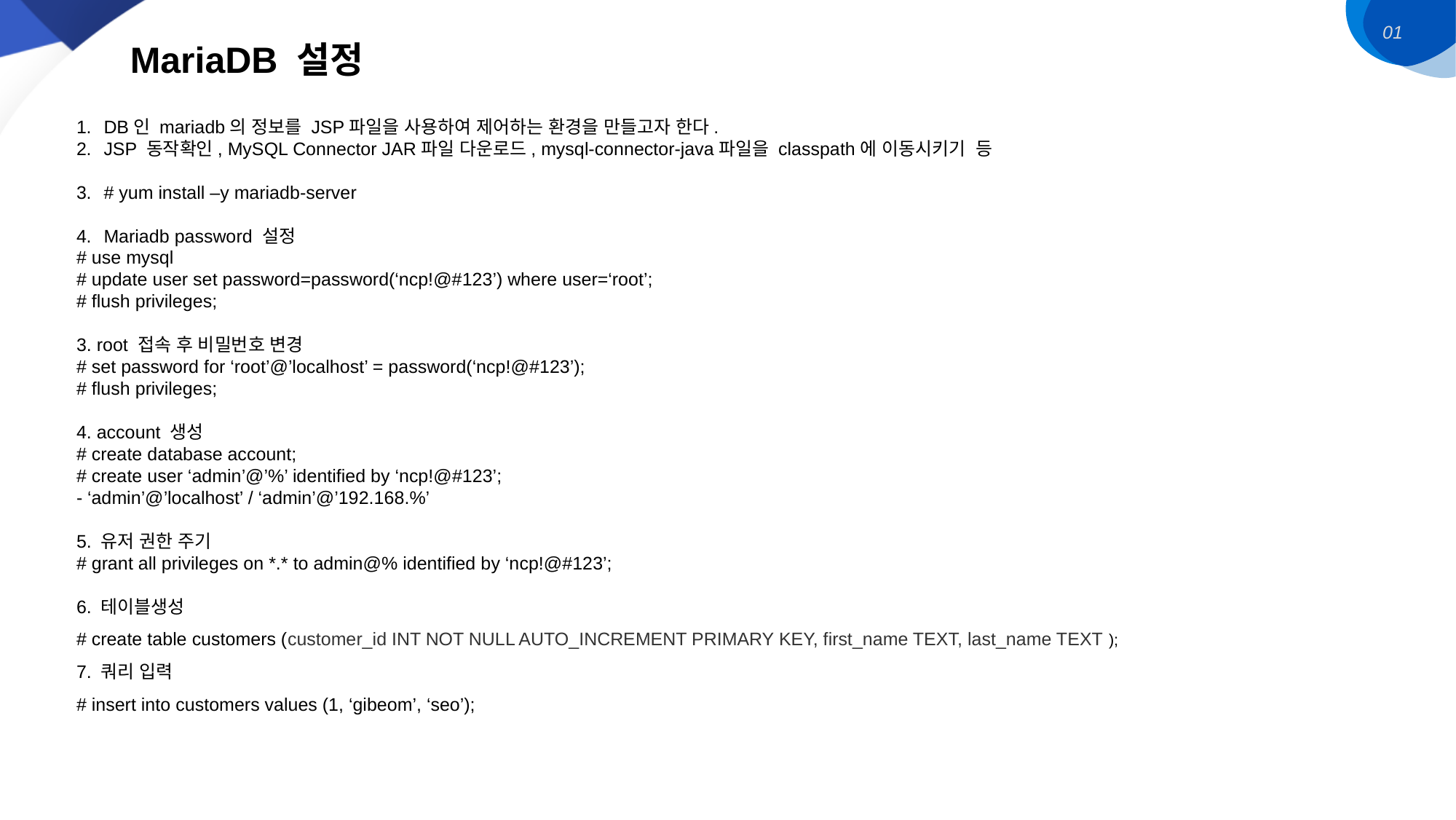

01
MariaDB 설정
DB인 mariadb의 정보를 JSP파일을 사용하여 제어하는 환경을 만들고자 한다.
JSP 동작확인, MySQL Connector JAR파일 다운로드, mysql-connector-java파일을 classpath에 이동시키기  등

# yum install –y mariadb-server

Mariadb password 설정
# use mysql
# update user set password=password(‘ncp!@#123’) where user=‘root’;
# flush privileges;

3. root 접속 후 비밀번호 변경
# set password for ‘root’@’localhost’ = password(‘ncp!@#123’);
# flush privileges;

4. account 생성
# create database account;
# create user ‘admin’@’%’ identified by ‘ncp!@#123’;
- ‘admin’@’localhost’ / ‘admin’@’192.168.%’

5. 유저 권한 주기
# grant all privileges on *.* to admin@% identified by ‘ncp!@#123’;

6. 테이블생성
# create table customers (customer_id INT NOT NULL AUTO_INCREMENT PRIMARY KEY, first_name TEXT, last_name TEXT );
7. 쿼리 입력
# insert into customers values (1, ‘gibeom’, ‘seo’);